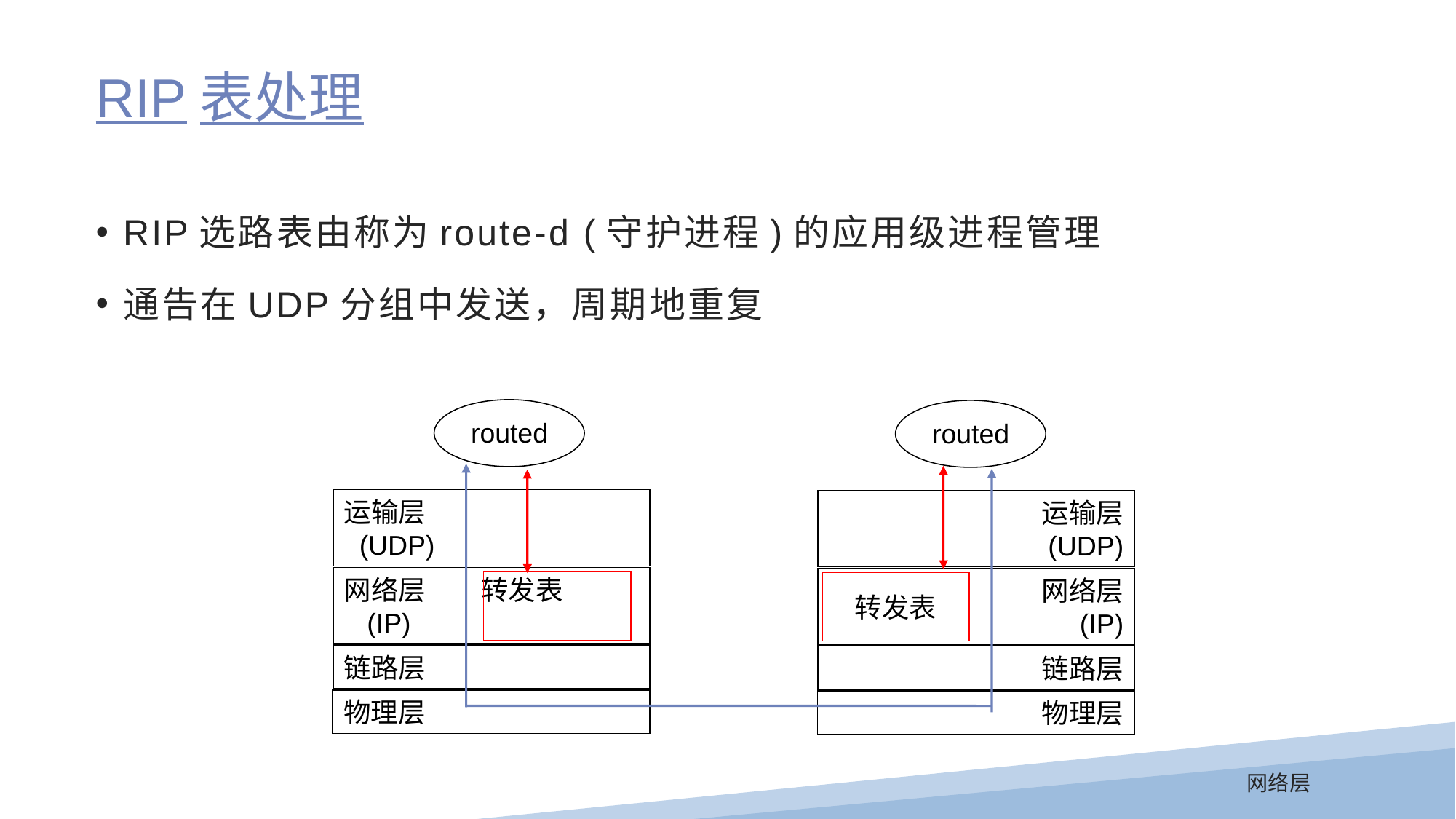

RIP表处理
RIP选路表由称为route-d (守护进程)的应用级进程管理
通告在UDP分组中发送，周期地重复

routed
routed

运输层
  (UDP)
运输层
  (UDP)
网络层         转发表
   (IP)
网络层
   (IP)

转发表
链路层
链路层
物理层
物理层

网络层
38